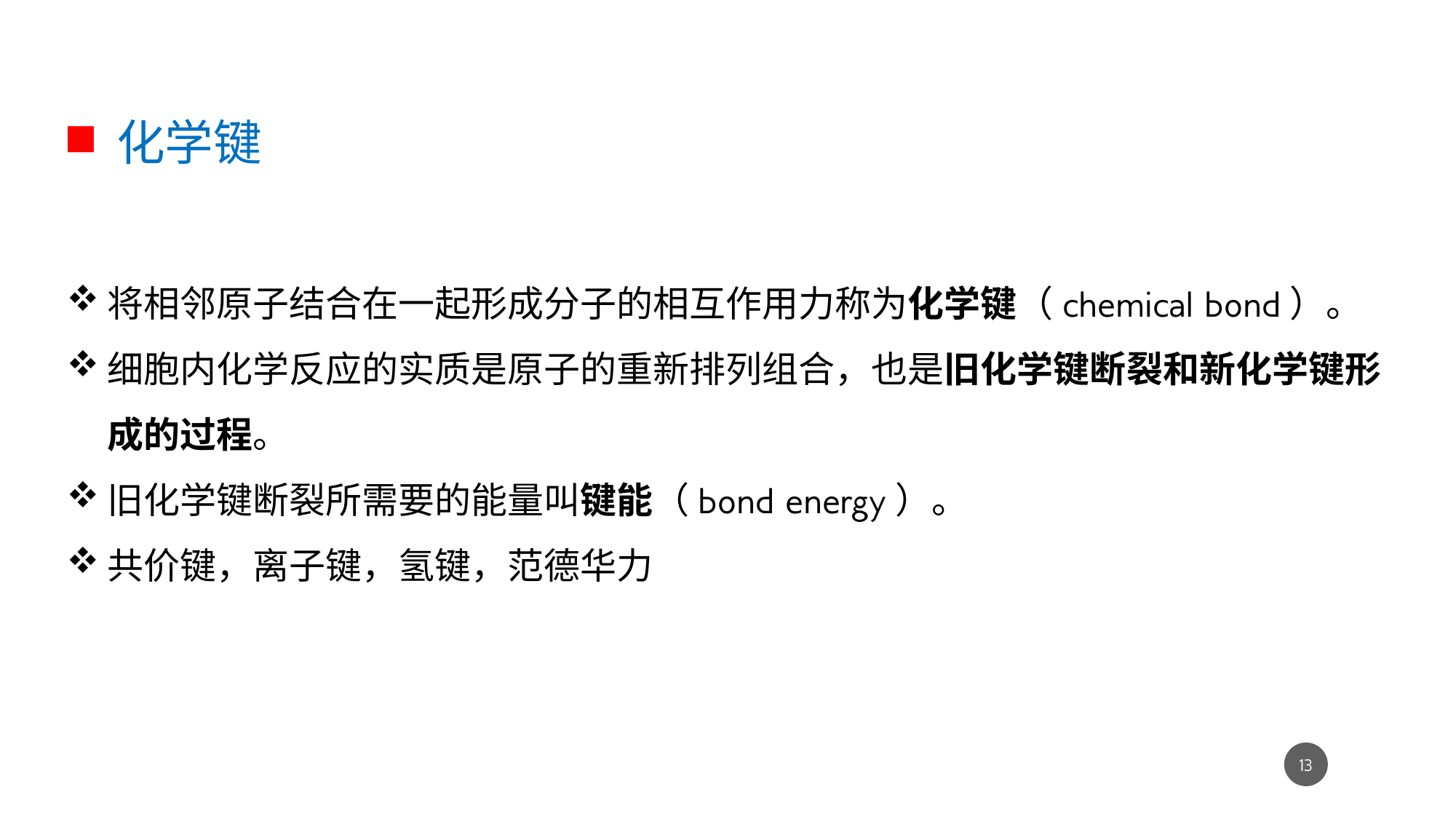

化学键
将相邻原子结合在一起形成分子的相互作用力称为化学键（chemical bond）。
细胞内化学反应的实质是原子的重新排列组合，也是旧化学键断裂和新化学键形成的过程。
旧化学键断裂所需要的能量叫键能（bond energy）。
共价键，离子键，氢键，范德华力
13